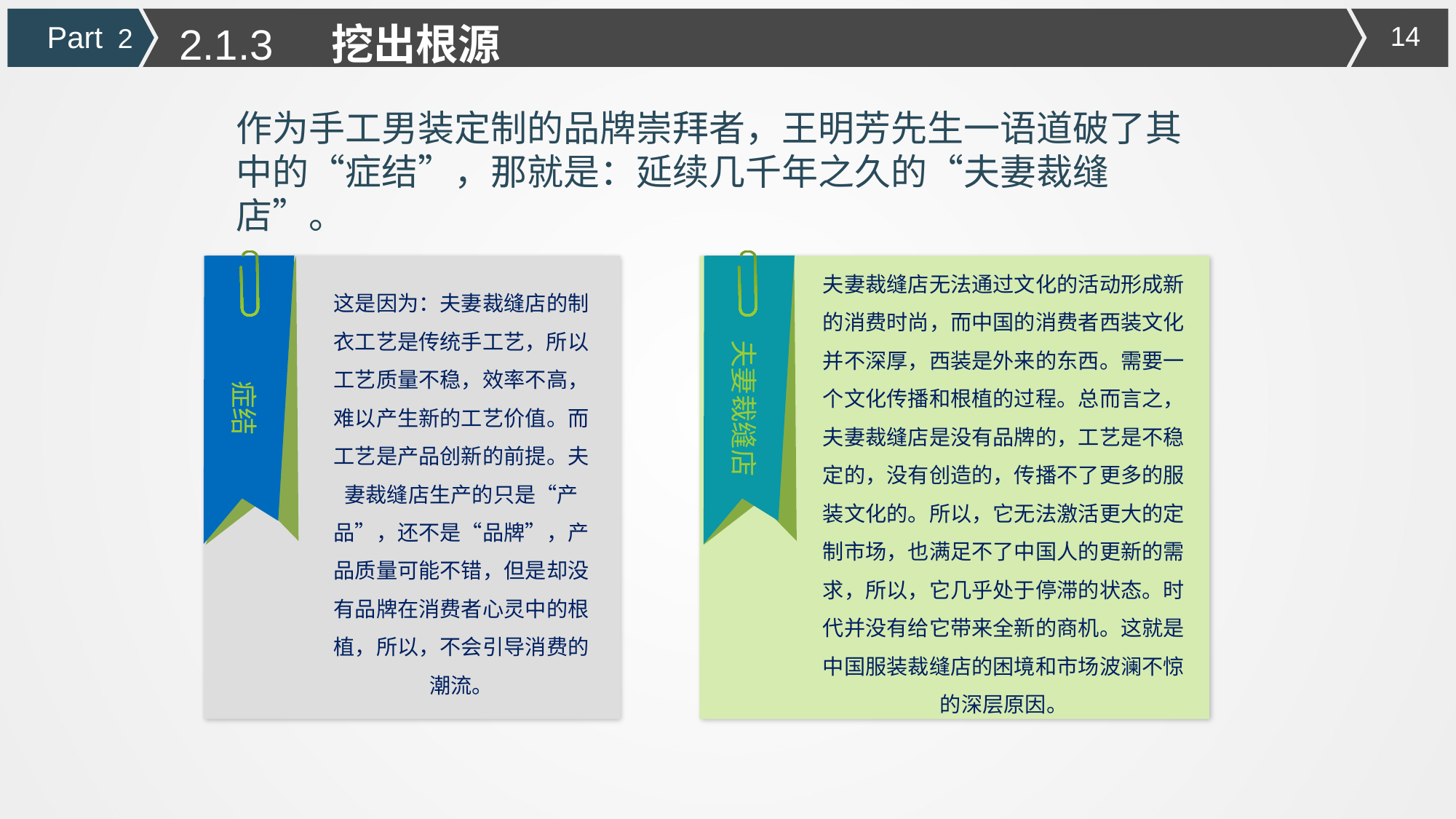

2.1.3    挖出根源

Part  2
作为手工男装定制的品牌崇拜者，王明芳先生一语道破了其中的“症结”，那就是：延续几千年之久的“夫妻裁缝店”。

症结
夫妻裁缝店
这是因为：夫妻裁缝店的制衣工艺是传统手工艺，所以工艺质量不稳，效率不高，难以产生新的工艺价值。而工艺是产品创新的前提。夫妻裁缝店生产的只是“产品”，还不是“品牌”，产品质量可能不错，但是却没有品牌在消费者心灵中的根植，所以，不会引导消费的潮流。
夫妻裁缝店无法通过文化的活动形成新的消费时尚，而中国的消费者西装文化并不深厚，西装是外来的东西。需要一个文化传播和根植的过程。总而言之，夫妻裁缝店是没有品牌的，工艺是不稳定的，没有创造的，传播不了更多的服装文化的。所以，它无法激活更大的定制市场，也满足不了中国人的更新的需求，所以，它几乎处于停滞的状态。时代并没有给它带来全新的商机。这就是中国服装裁缝店的困境和市场波澜不惊的深层原因。